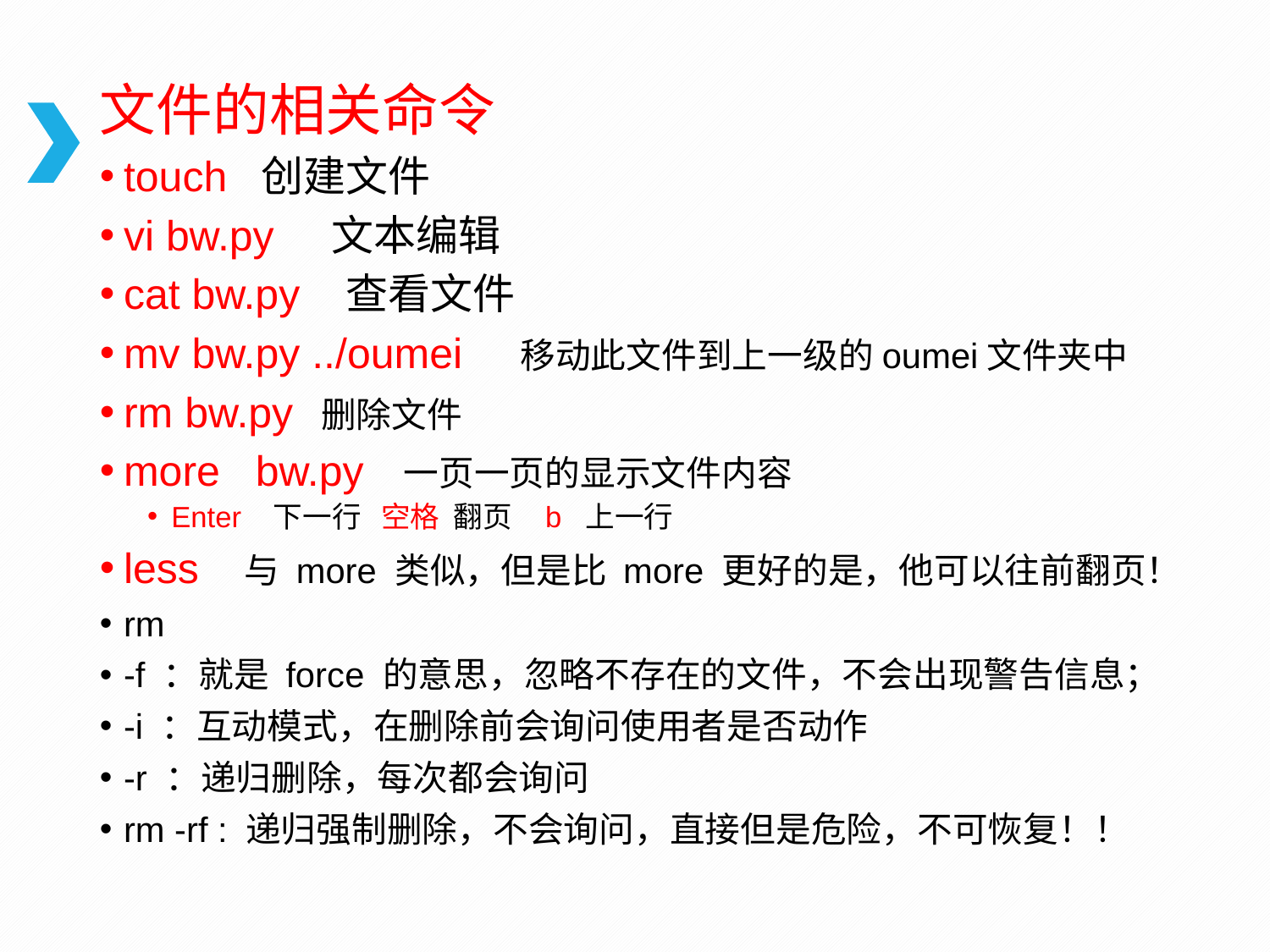

# 文件的相关命令
touch  创建文件
vi bw.py    文本编辑
cat bw.py   查看文件
mv bw.py ../oumei    移动此文件到上一级的oumei文件夹中
rm bw.py  删除文件
more   bw.py   一页一页的显示文件内容
Enter   下一行   空格  翻页    b  上一行
less   与 more 类似，但是比 more 更好的是，他可以往前翻页！
rm
-f ：就是 force 的意思，忽略不存在的文件，不会出现警告信息；
-i ：互动模式，在删除前会询问使用者是否动作
-r ：递归删除，每次都会询问
rm -rf : 递归强制删除，不会询问，直接但是危险，不可恢复！！